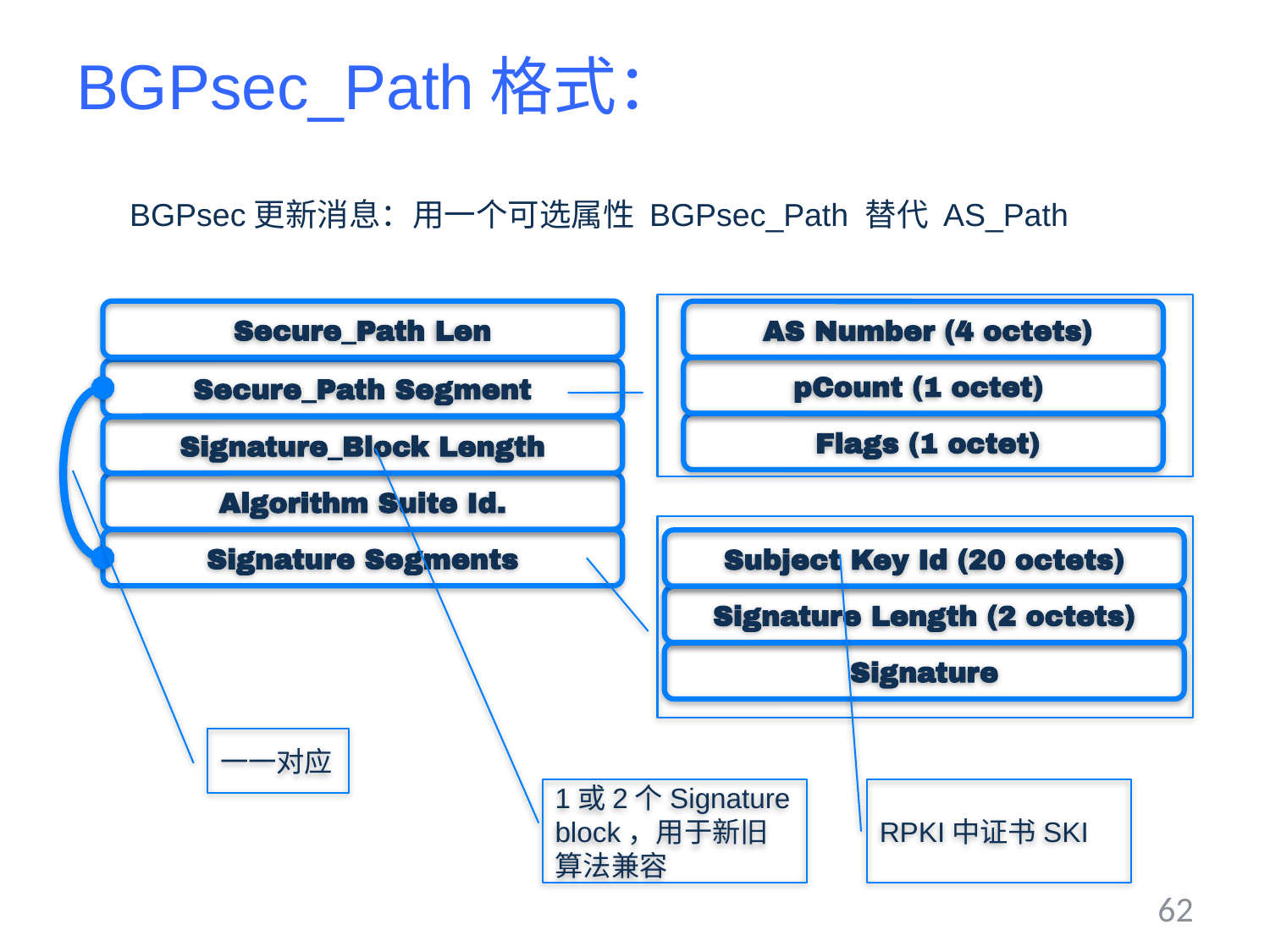

# BGPsec_Path格式：
BGPsec更新消息：用一个可选属性 BGPsec_Path 替代 AS_Path

Secure_Path Len
 AS Number (4 octets)
pCount (1 octet)
Secure_Path Segment
 Flags (1 octet)
Signature_Block Length
Algorithm Suite Id.

Signature Segments
Subject Key Id (20 octets)
Signature Length (2 octets)
Signature
一一对应
1或2个Signature block，用于新旧算法兼容
RPKI中证书SKI
62